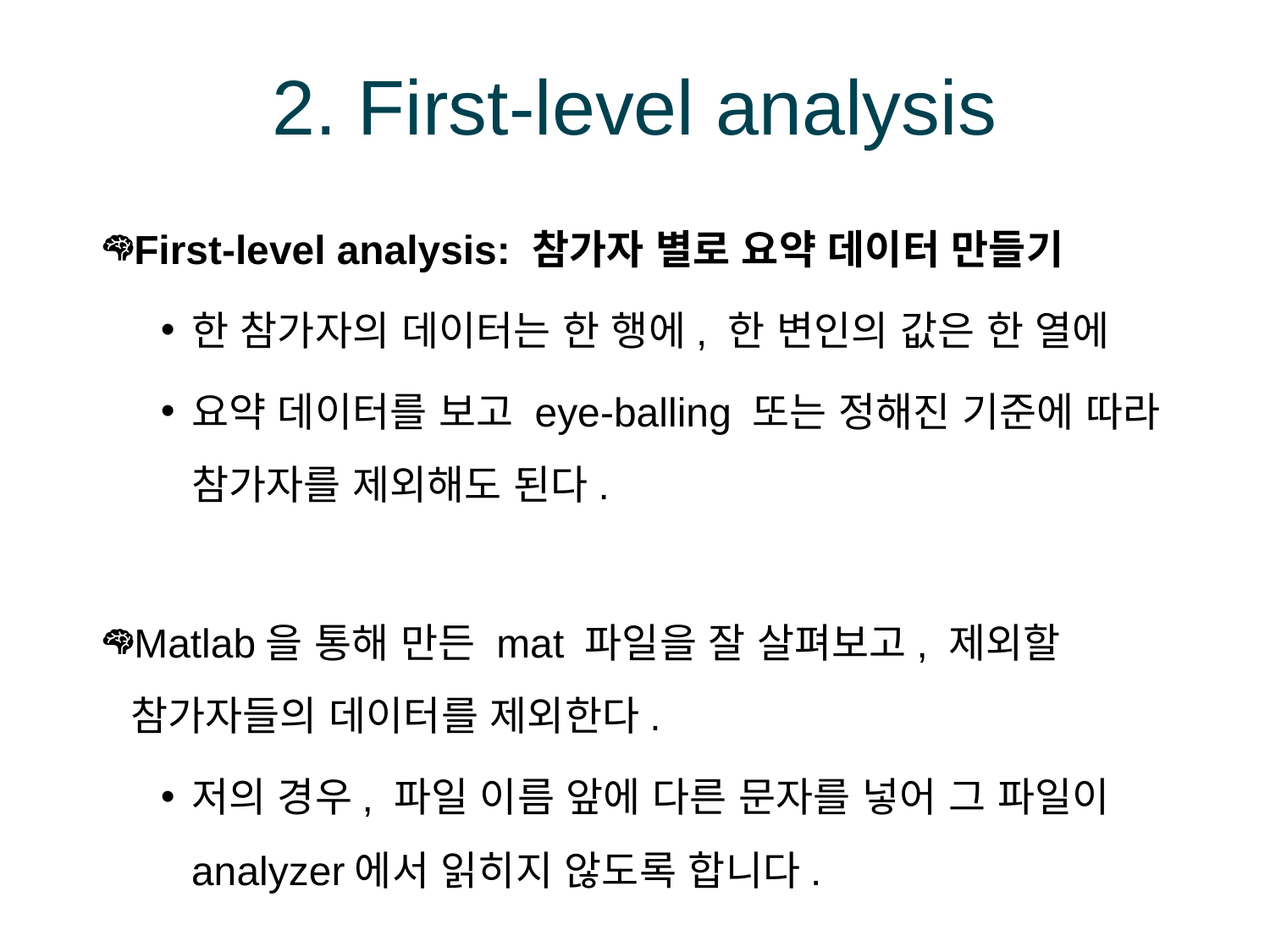

# 2. First-level analysis
First-level analysis: 참가자 별로 요약 데이터 만들기
한 참가자의 데이터는 한 행에, 한 변인의 값은 한 열에
요약 데이터를 보고 eye-balling 또는 정해진 기준에 따라 참가자를 제외해도 된다.

Matlab을 통해 만든 mat 파일을 잘 살펴보고, 제외할 참가자들의 데이터를 제외한다.
저의 경우, 파일 이름 앞에 다른 문자를 넣어 그 파일이 analyzer에서 읽히지 않도록 합니다.